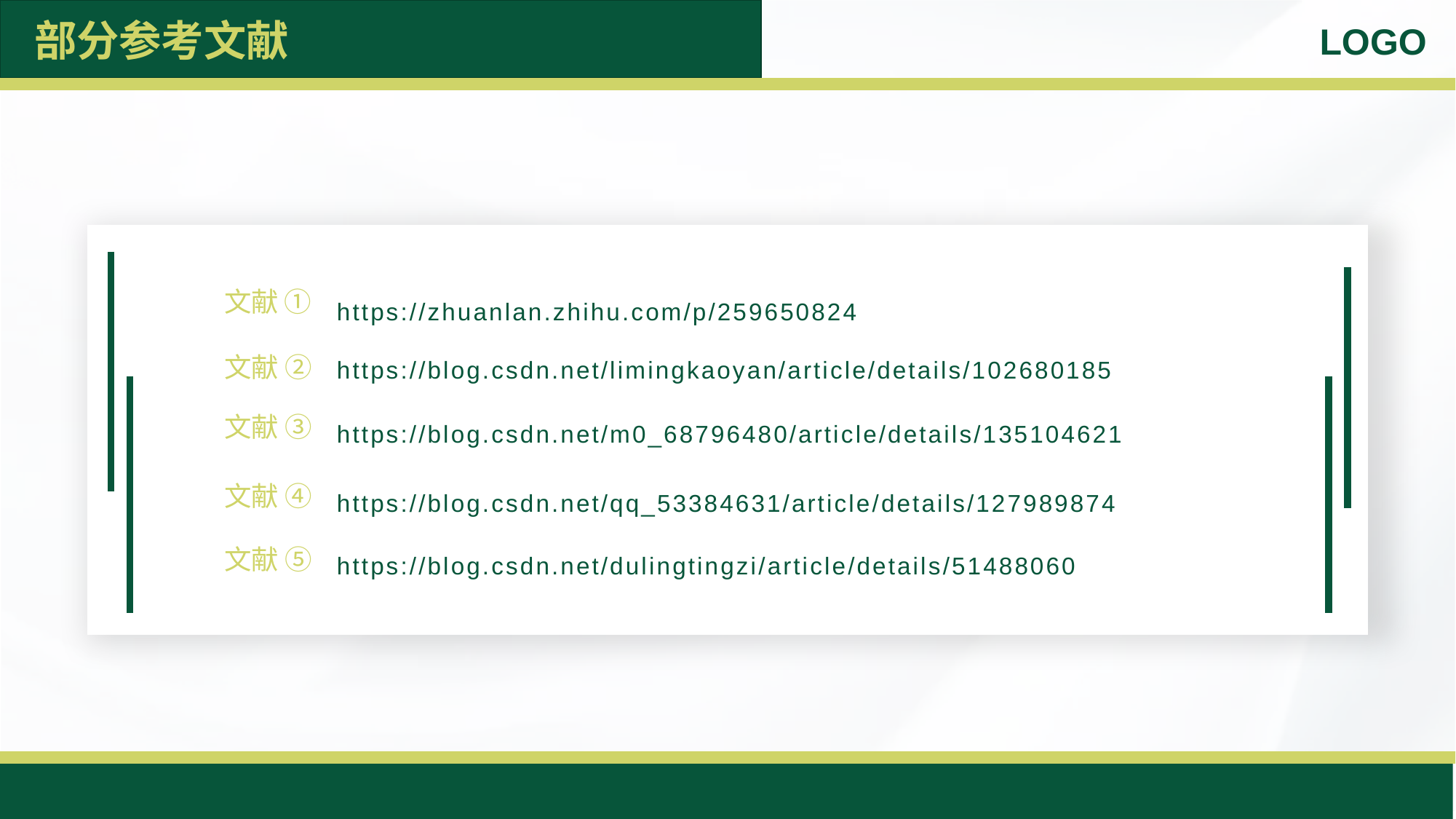

部分参考文献

https://zhuanlan.zhihu.com/p/259650824
文献 ①
https://blog.csdn.net/limingkaoyan/article/details/102680185
文献 ②
https://blog.csdn.net/m0_68796480/article/details/135104621
文献 ③
https://blog.csdn.net/qq_53384631/article/details/127989874
文献 ④
https://blog.csdn.net/dulingtingzi/article/details/51488060
文献 ⑤